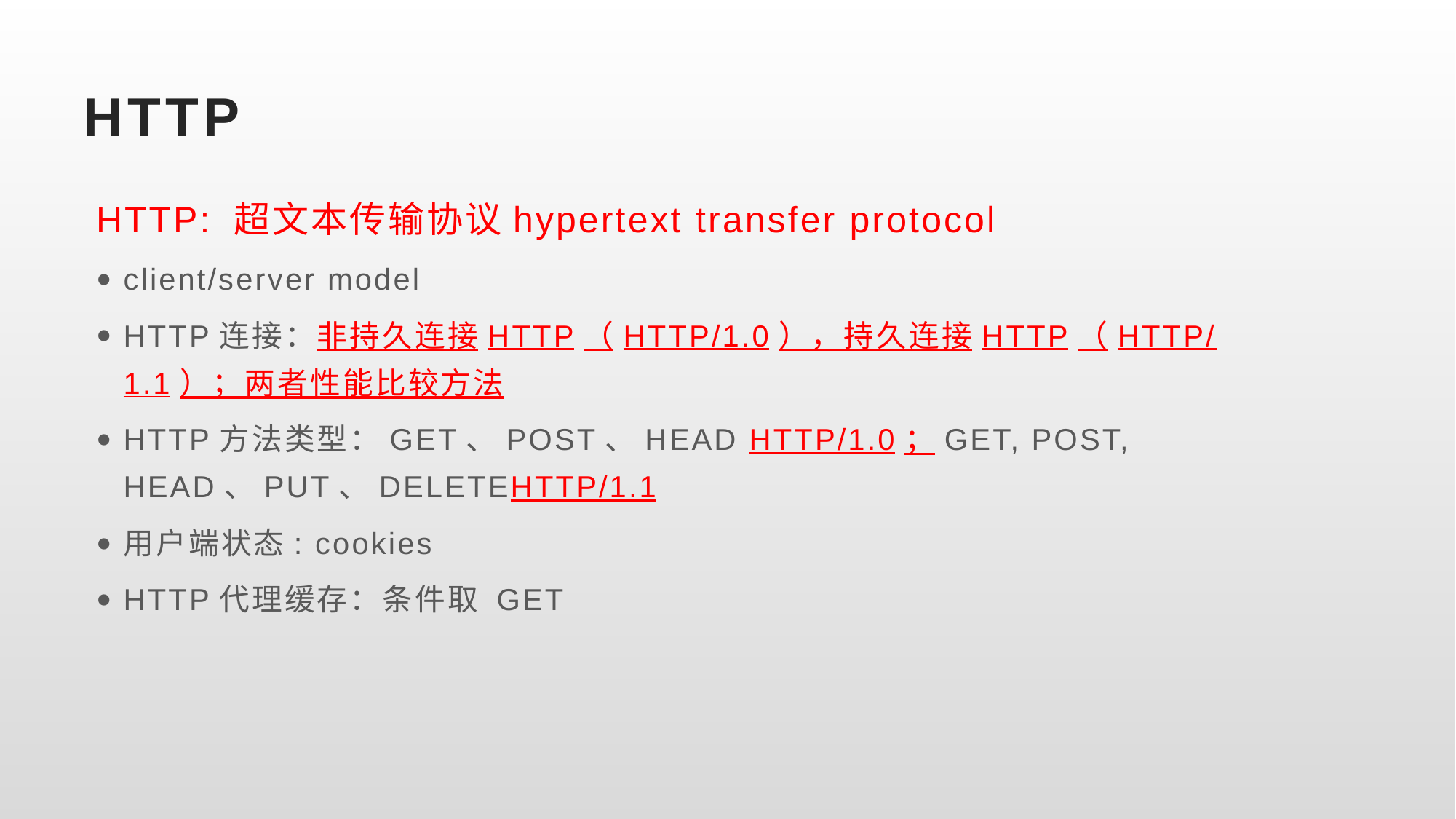

# HTTP
HTTP: 超文本传输协议hypertext transfer protocol
client/server model
HTTP连接：非持久连接HTTP（HTTP/1.0），持久连接HTTP（HTTP/1.1）；两者性能比较方法
HTTP方法类型：GET、POST、HEAD HTTP/1.0；GET, POST, HEAD、PUT、DELETEHTTP/1.1
用户端状态: cookies
HTTP代理缓存：条件取 GET